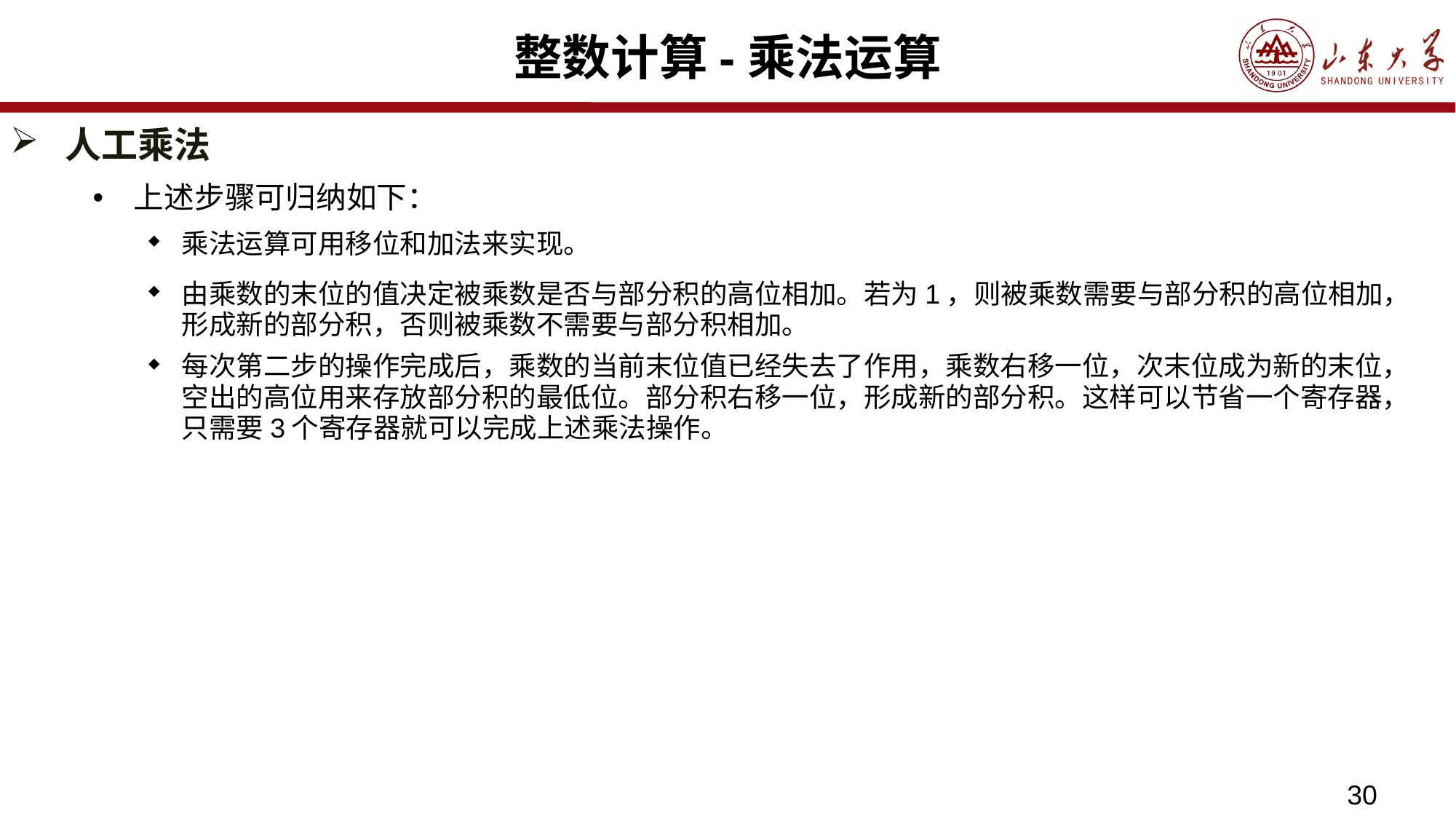

# 整数计算-乘法运算
人工乘法
上述步骤可归纳如下：
乘法运算可用移位和加法来实现。

由乘数的末位的值决定被乘数是否与部分积的高位相加。若为1，则被乘数需要与部分积的高位相加，形成新的部分积，否则被乘数不需要与部分积相加。
每次第二步的操作完成后，乘数的当前末位值已经失去了作用，乘数右移一位，次末位成为新的末位，空出的高位用来存放部分积的最低位。部分积右移一位，形成新的部分积。这样可以节省一个寄存器，只需要3个寄存器就可以完成上述乘法操作。

30